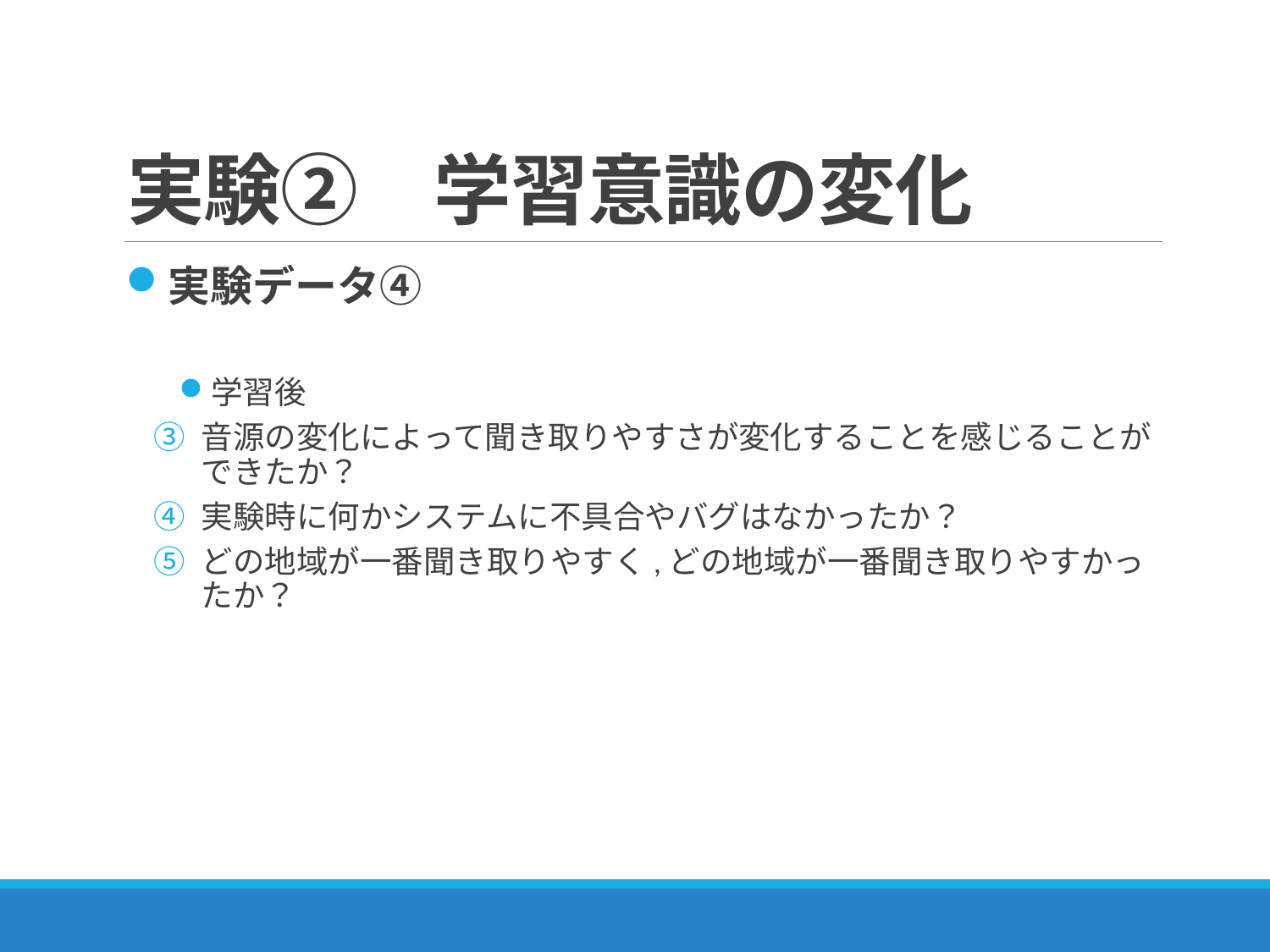

# 実験②　学習意識の変化
実験データ④

学習後
音源の変化によって聞き取りやすさが変化することを感じることができたか？
実験時に何かシステムに不具合やバグはなかったか？
どの地域が一番聞き取りやすく,どの地域が一番聞き取りやすかったか？
37